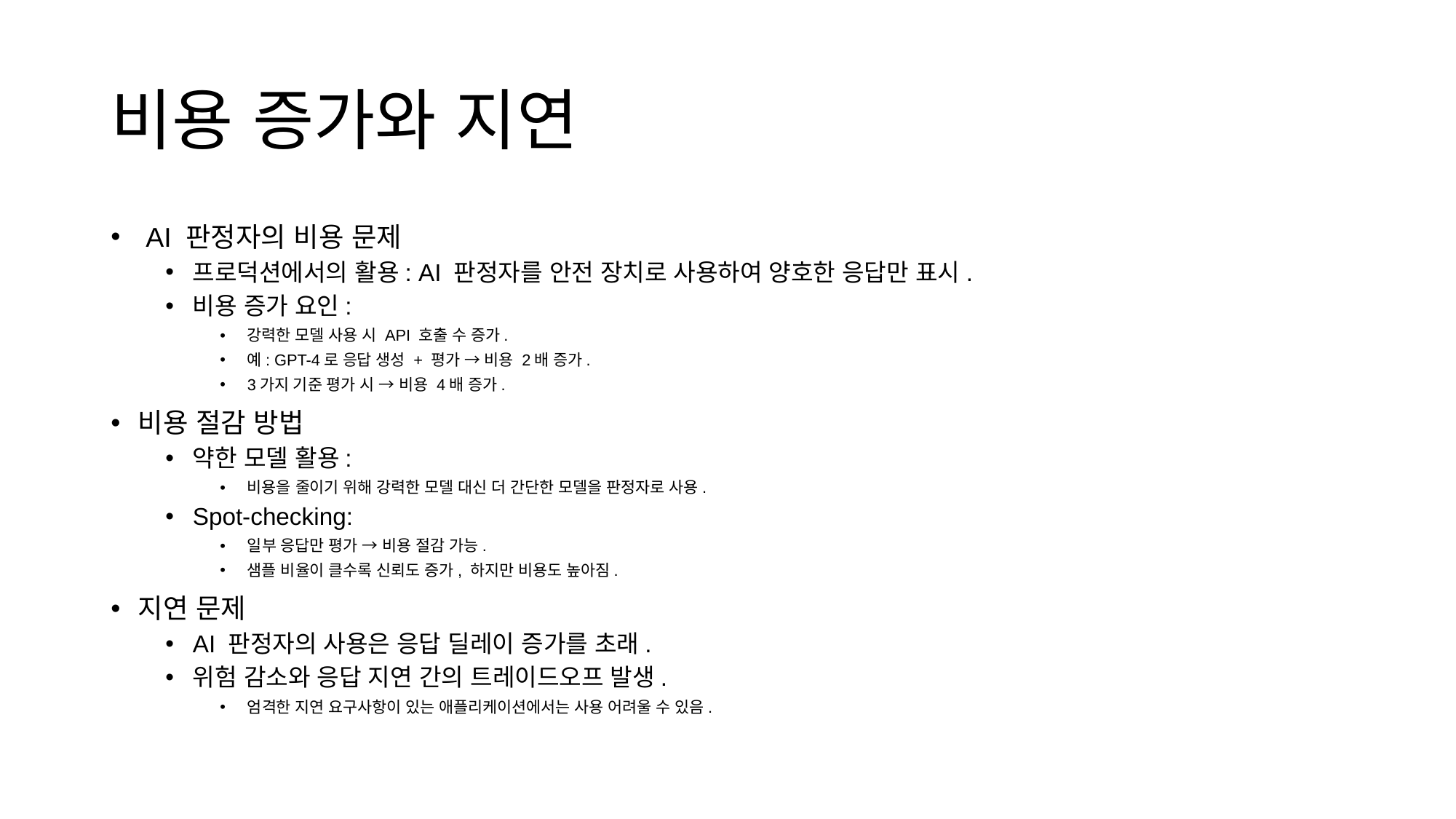

# 비용 증가와 지연
 AI 판정자의 비용 문제
프로덕션에서의 활용: AI 판정자를 안전 장치로 사용하여 양호한 응답만 표시.
비용 증가 요인:
강력한 모델 사용 시 API 호출 수 증가.
예: GPT-4로 응답 생성 + 평가 → 비용 2배 증가.
3가지 기준 평가 시 → 비용 4배 증가.
비용 절감 방법
약한 모델 활용:
비용을 줄이기 위해 강력한 모델 대신 더 간단한 모델을 판정자로 사용.
Spot-checking:
일부 응답만 평가 → 비용 절감 가능.
샘플 비율이 클수록 신뢰도 증가, 하지만 비용도 높아짐.
지연 문제
AI 판정자의 사용은 응답 딜레이 증가를 초래.
위험 감소와 응답 지연 간의 트레이드오프 발생.
엄격한 지연 요구사항이 있는 애플리케이션에서는 사용 어려울 수 있음.